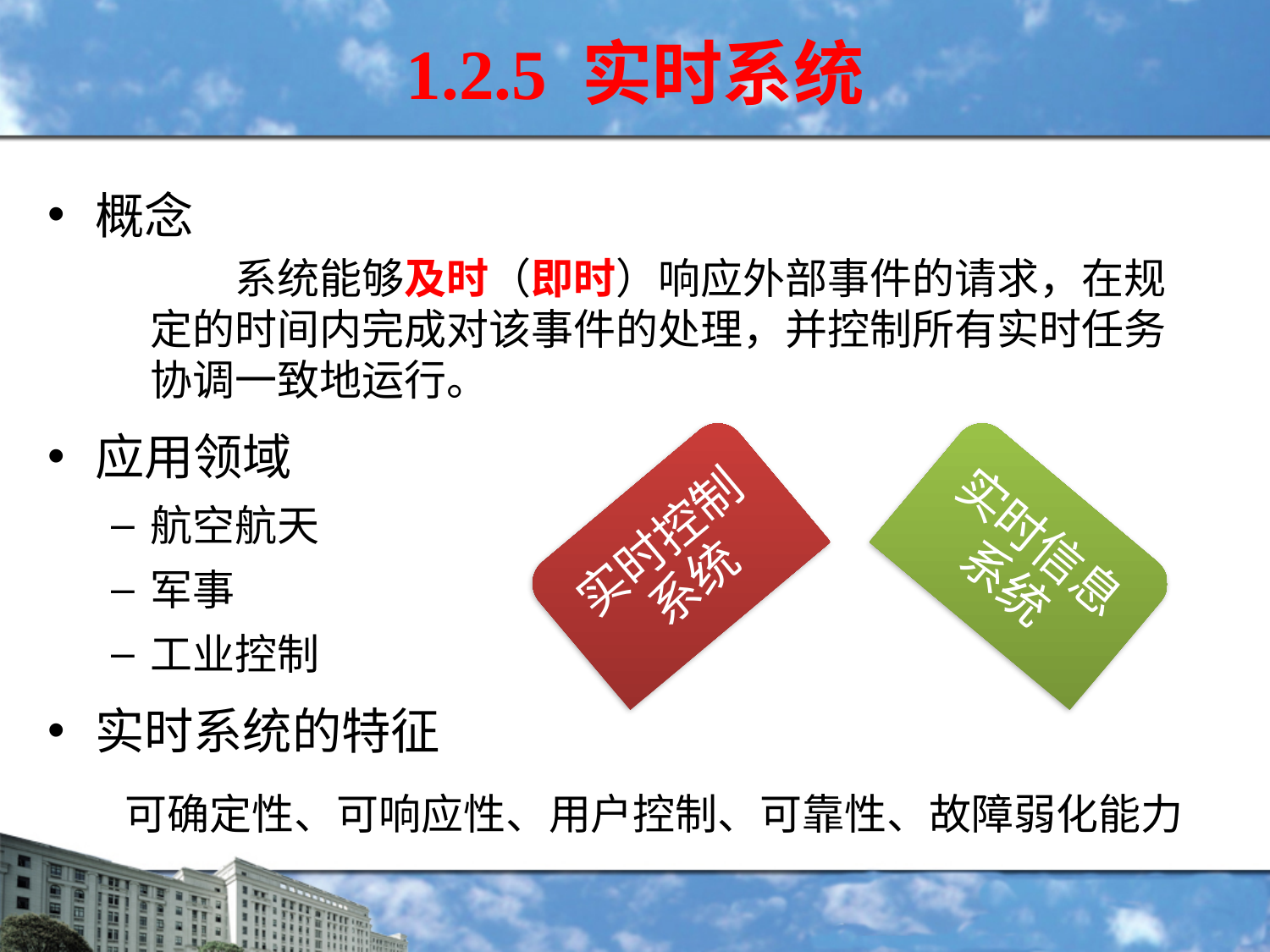

# 1.2.5 实时系统
概念
            系统能够及时（即时）响应外部事件的请求，在规定的时间内完成对该事件的处理，并控制所有实时任务协调一致地运行。
应用领域
航空航天
军事
工业控制
实时系统的特征
      可确定性、可响应性、用户控制、可靠性、故障弱化能力

实时控制系统
实时信息系统